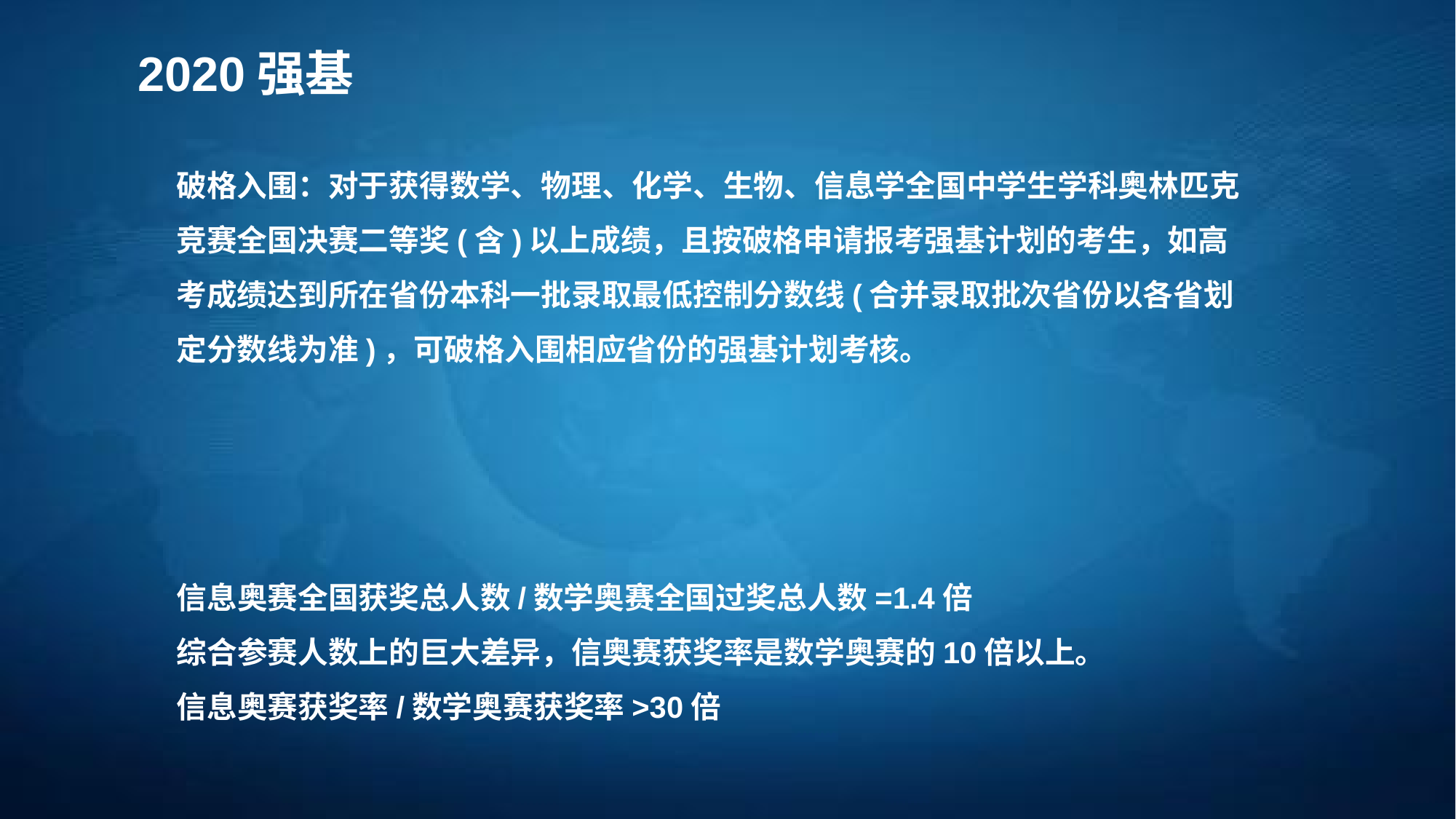

2020强基
破格入围：对于获得数学、物理、化学、生物、信息学全国中学生学科奥林匹克竞赛全国决赛二等奖(含)以上成绩，且按破格申请报考强基计划的考生，如高考成绩达到所在省份本科一批录取最低控制分数线(合并录取批次省份以各省划定分数线为准)，可破格入围相应省份的强基计划考核。
信息奥赛全国获奖总人数/数学奥赛全国过奖总人数=1.4倍
综合参赛人数上的巨大差异，信奥赛获奖率是数学奥赛的10倍以上。
信息奥赛获奖率/数学奥赛获奖率>30倍